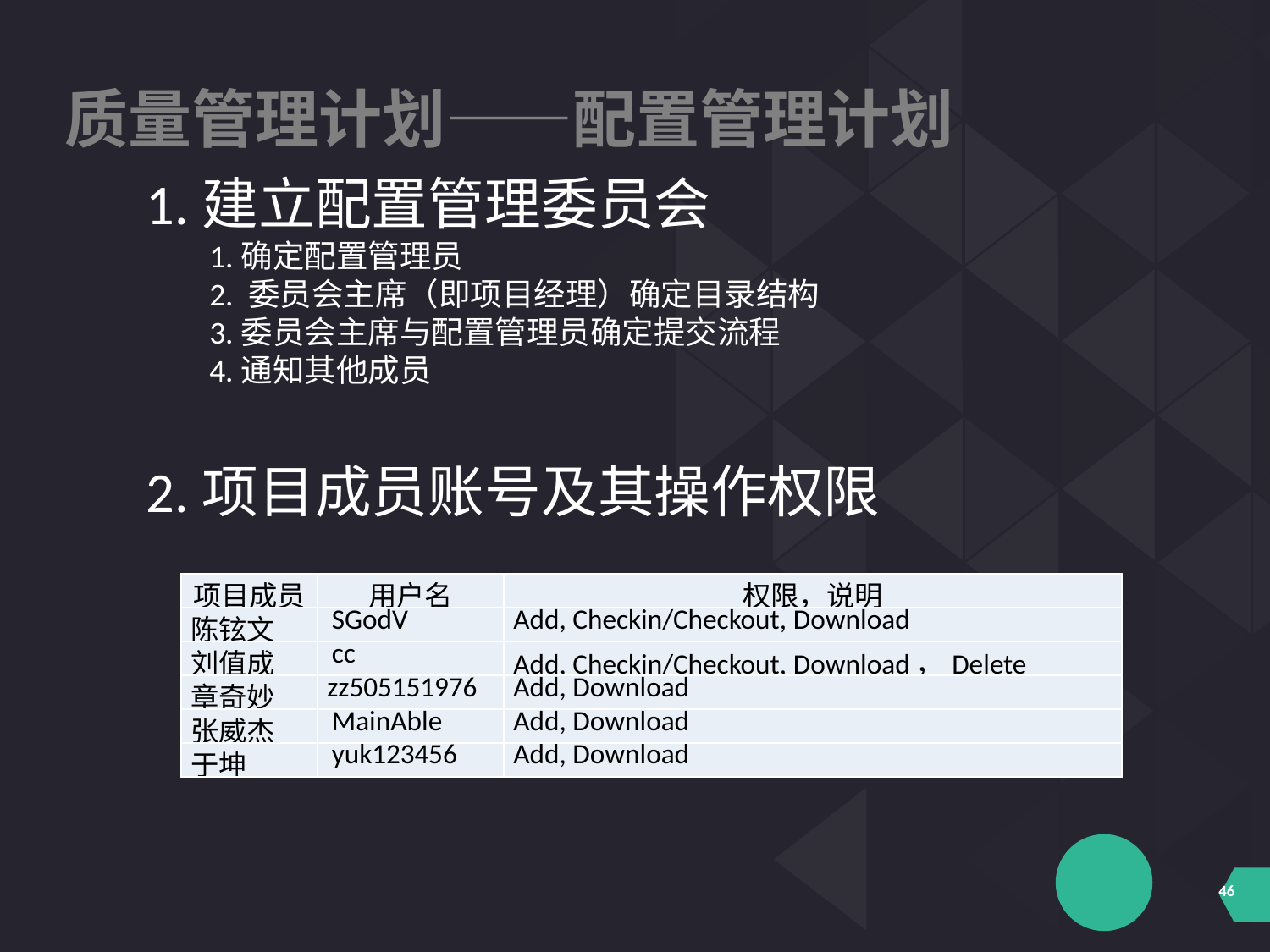

质量管理计划——配置管理计划
1.建立配置管理委员会
1.确定配置管理员
2. 委员会主席（即项目经理）确定目录结构
3.委员会主席与配置管理员确定提交流程
4.通知其他成员

2.项目成员账号及其操作权限

| 项目成员 | 用户名 | 权限，说明 |
| --- | --- | --- |
| 陈铉文 | SGodV | Add, Checkin/Checkout, Download |
| 刘值成 | cc | Add, Checkin/Checkout, Download，Delete |
| 章奇妙 | zz505151976 | Add, Download |
| 张威杰 | MainAble | Add, Download |
| 于坤 | yuk123456 | Add, Download |